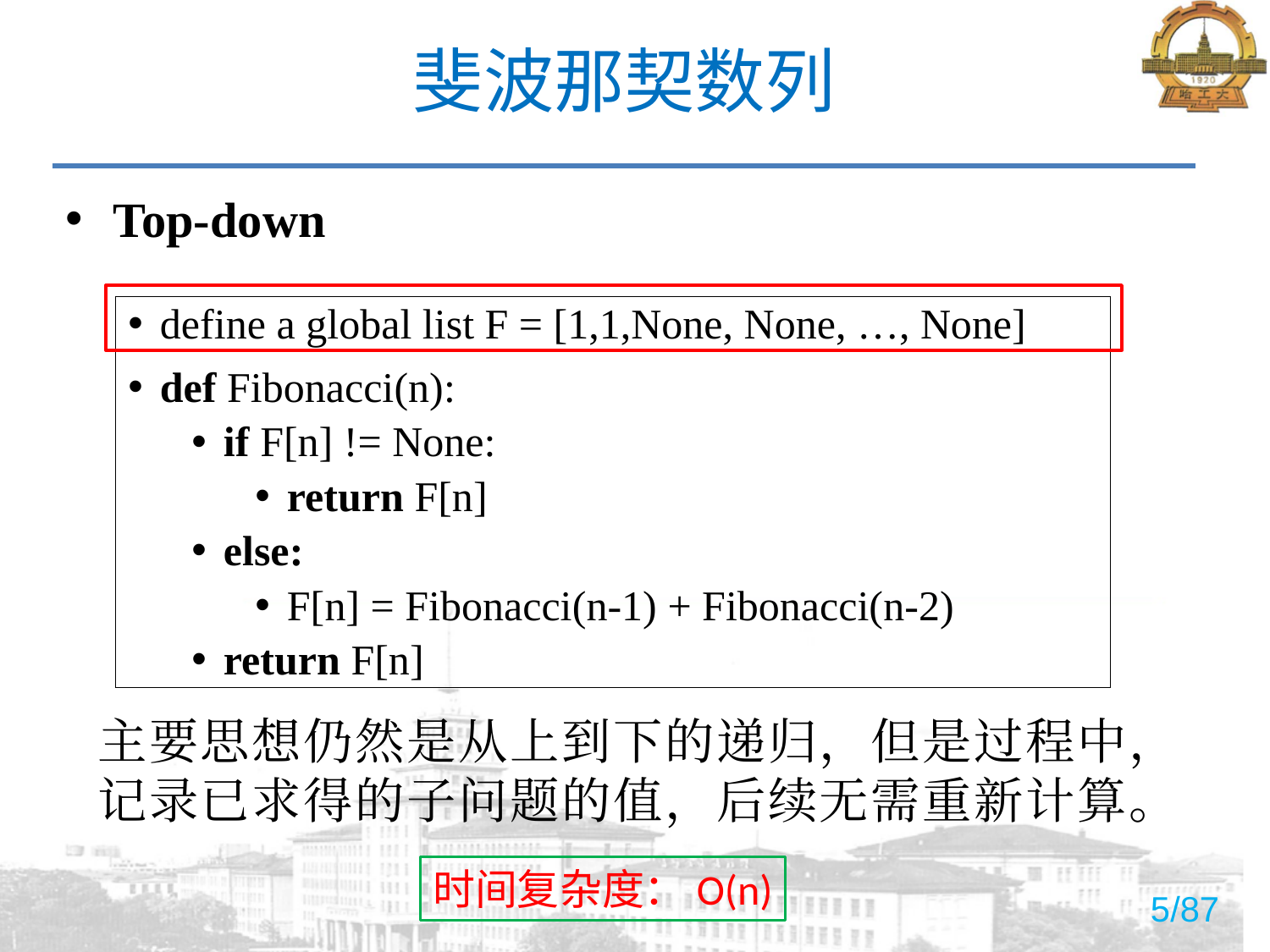

# 斐波那契数列
Top-down

define a global list F = [1,1,None, None, …, None]
def Fibonacci(n):
if F[n] != None:
return F[n]
else:
F[n] = Fibonacci(n-1) + Fibonacci(n-2)
return F[n]
主要思想仍然是从上到下的递归，但是过程中，记录已求得的子问题的值，后续无需重新计算。
时间复杂度：O(n)